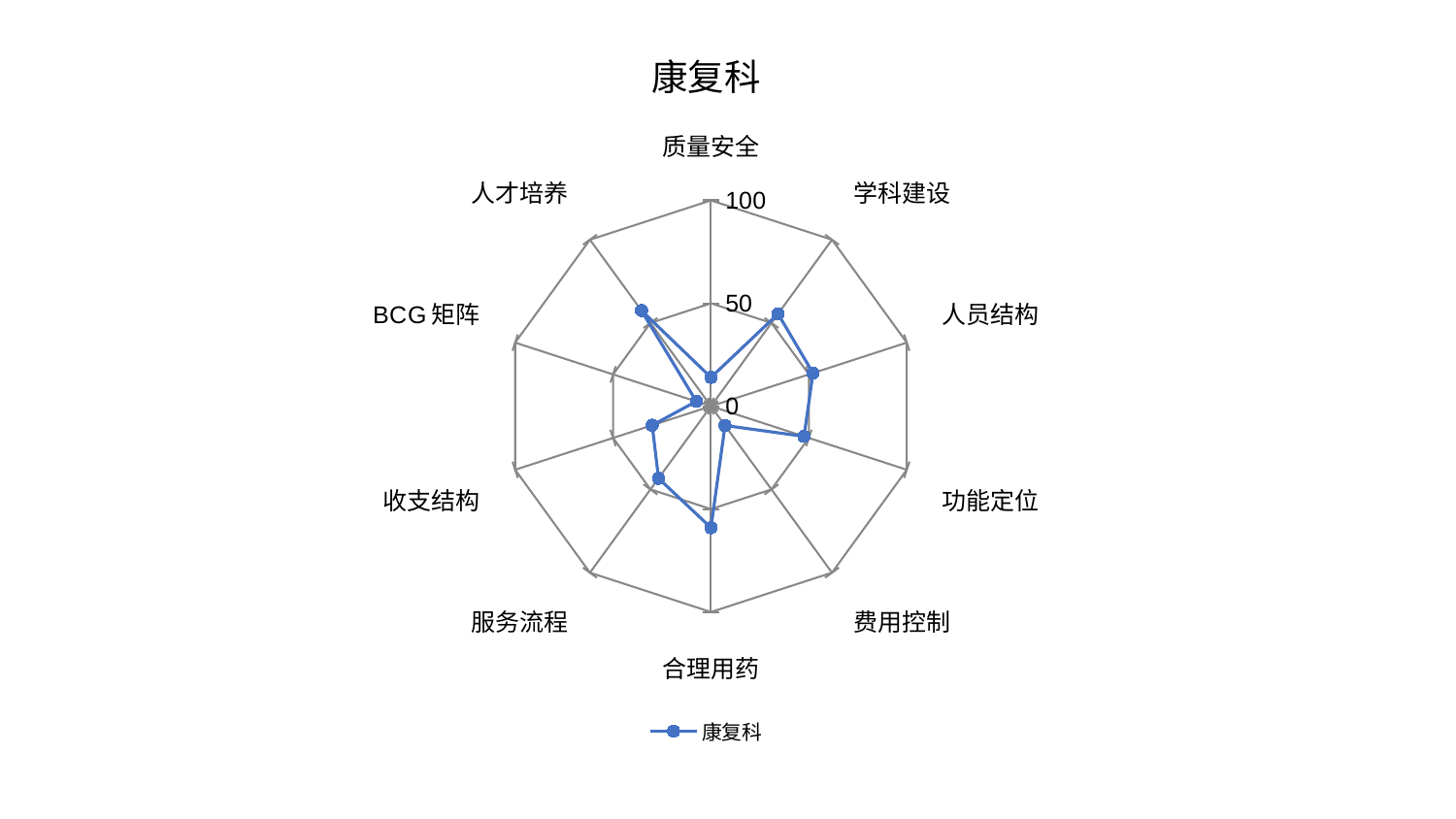

### Chart: 康复科

| Category | 康复科 |
|---|---|
| 质量安全 | 13.995010658873946 |
| 学科建设 | 55.444680273718106 |
| 人员结构 | 52.13018287991792 |
| 功能定位 | 47.51239884332285 |
| 费用控制 | 11.614162305351751 |
| 合理用药 | 59.056860769024986 |
| 服务流程 | 43.34438826550345 |
| 收支结构 | 30.02675823882615 |
| BCG矩阵 | 7.501877452901154 |
| 人才培养 | 57.45787288805253 |
102